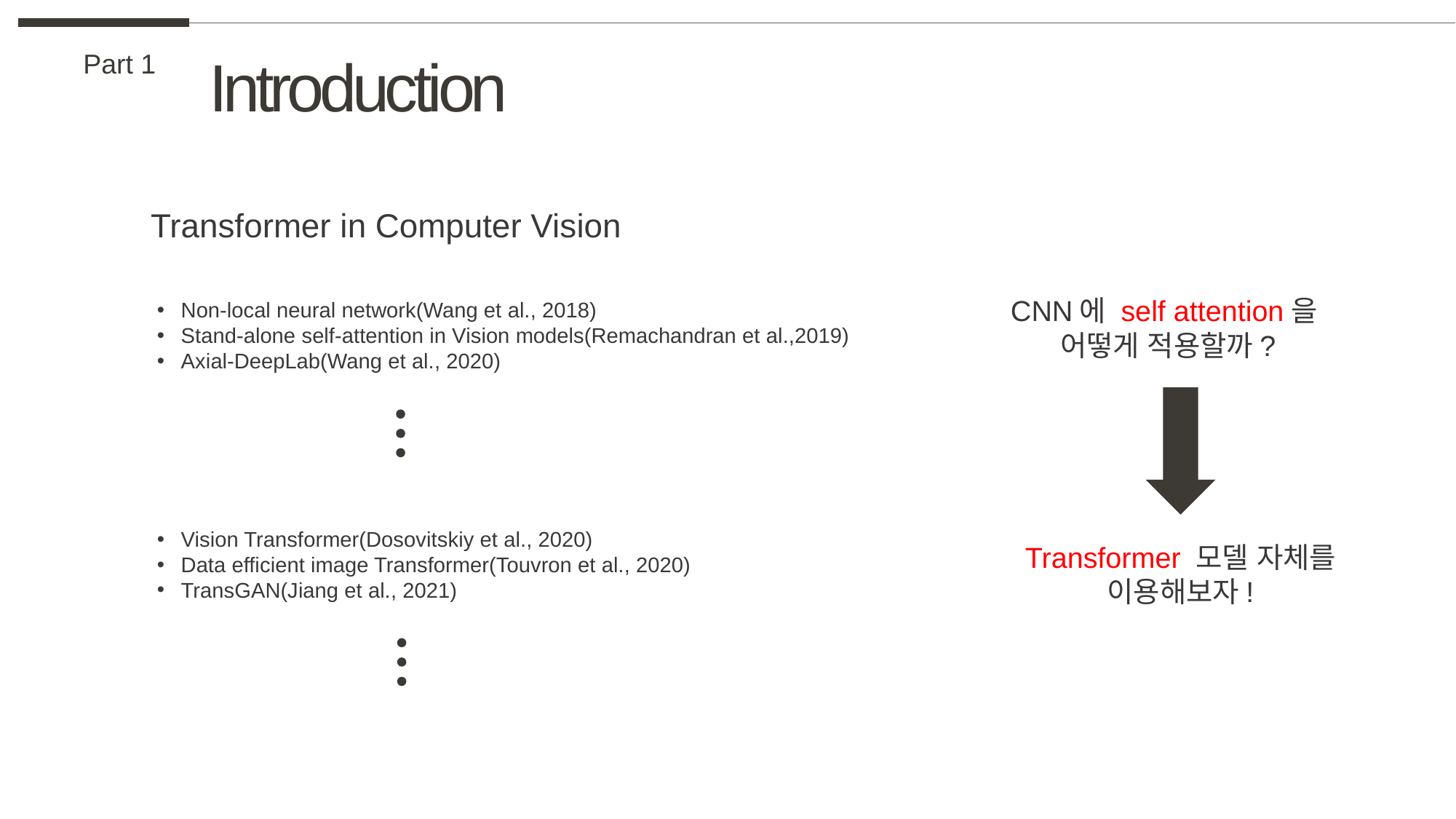

Introduction
Part 1
Transformer in Computer Vision
CNN에 self attention을
어떻게 적용할까?
Non-local neural network(Wang et al., 2018)
Stand-alone self-attention in Vision models(Remachandran et al.,2019)
Axial-DeepLab(Wang et al., 2020)

Vision Transformer(Dosovitskiy et al., 2020)
Data efficient image Transformer(Touvron et al., 2020)
TransGAN(Jiang et al., 2021)

Transformer 모델 자체를
이용해보자!